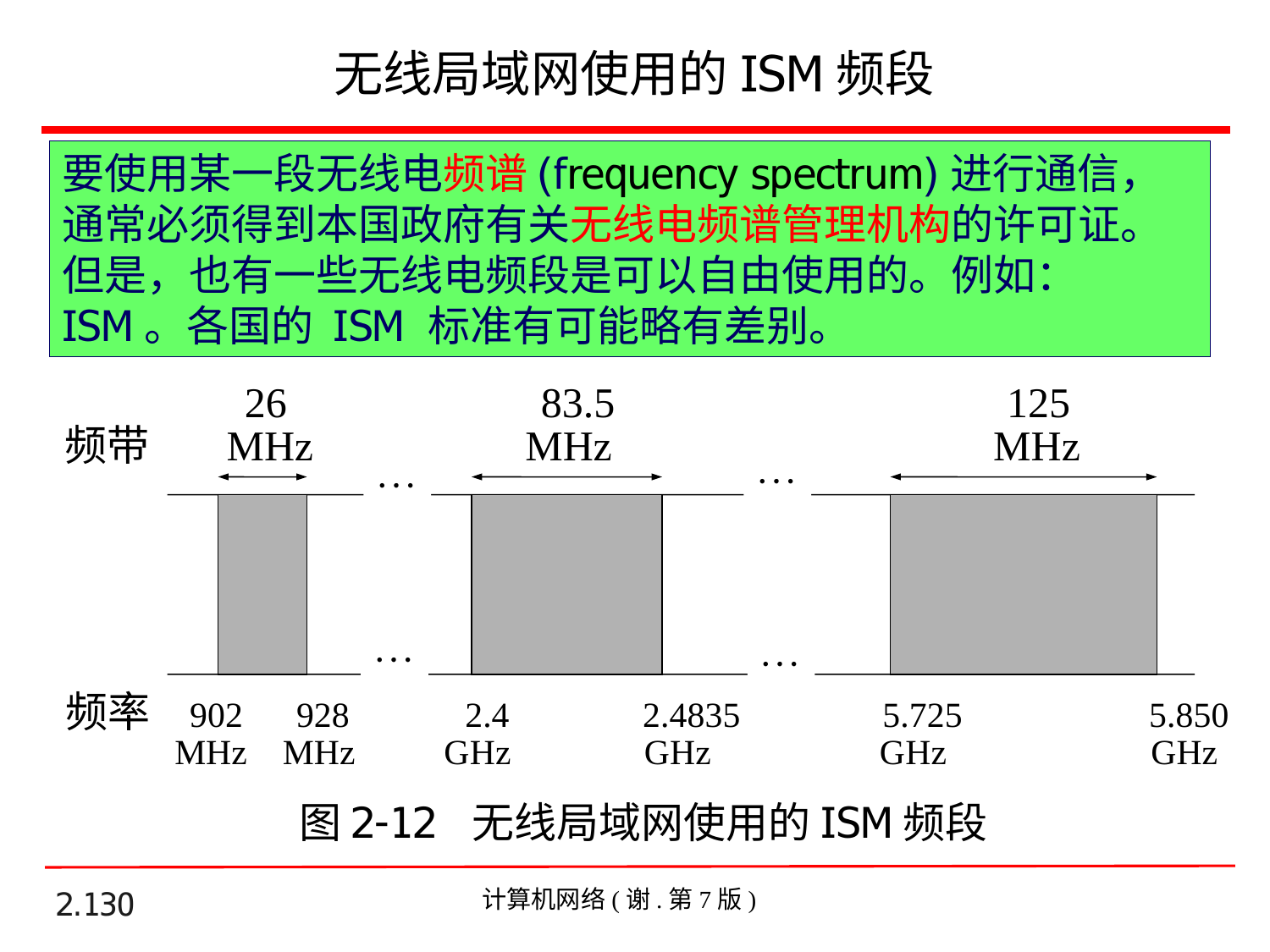

# 无线局域网使用的ISM频段
要使用某一段无线电频谱(frequency spectrum)进行通信，通常必须得到本国政府有关无线电频谱管理机构的许可证。
但是，也有一些无线电频段是可以自由使用的。例如：ISM。各国的 ISM 标准有可能略有差别。
                26                        83.5                                     125
频带       MHz                    MHz                                    MHz
…
…

…
…

频率    902      928             2.4               2.4835                5.725                     5.850
           MHz    MHz          GHz               GHz                   GHz                       GHz
图2-12  无线局域网使用的ISM频段